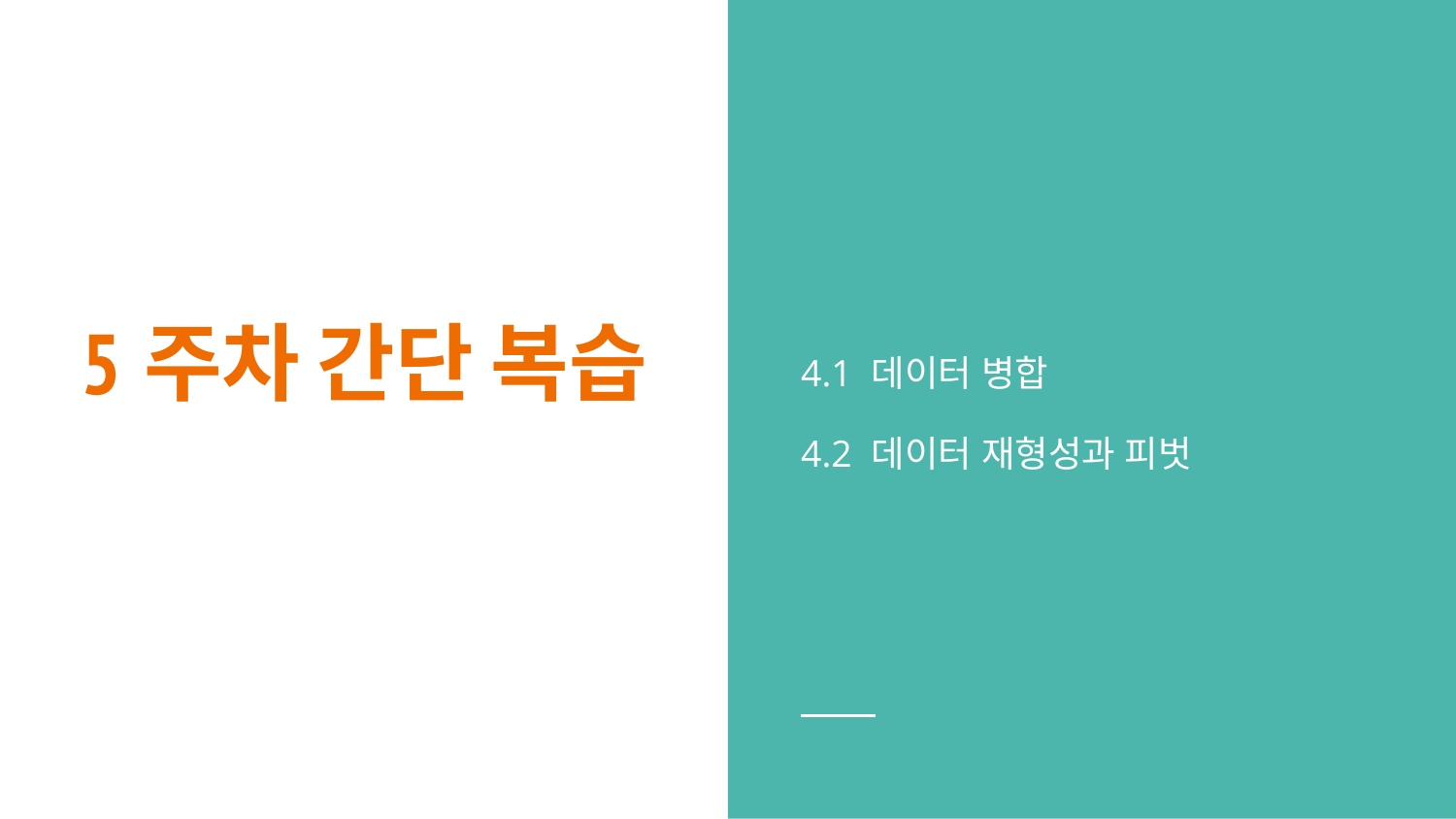

4.1 데이터 병합
4.2 데이터 재형성과 피벗
# 5주차 간단 복습